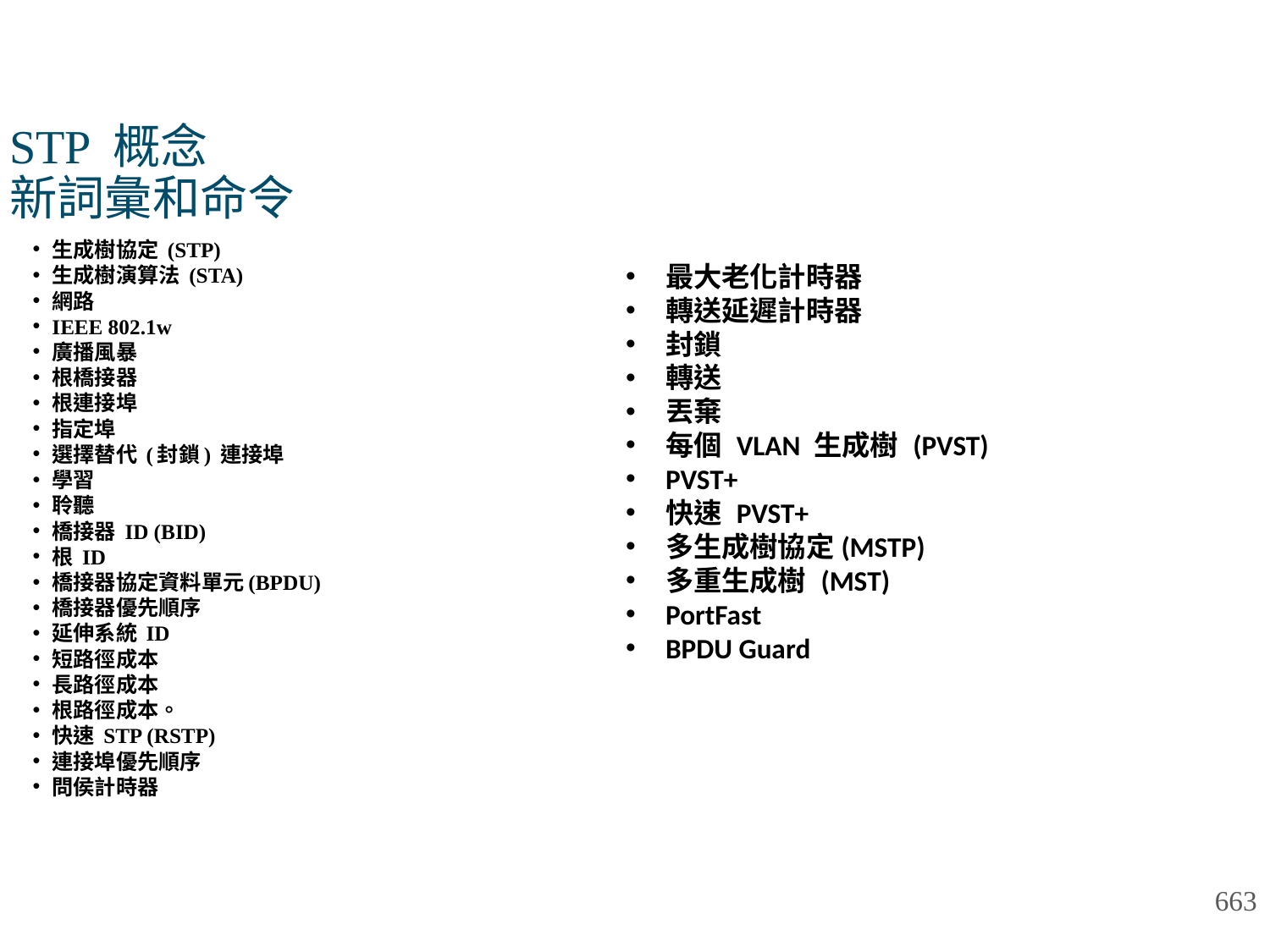

# STP 概念 新詞彙和命令
生成樹協定 (STP)
生成樹演算法 (STA)
網路
IEEE 802.1w
廣播風暴
根橋接器
根連接埠
指定埠
選擇替代 (封鎖) 連接埠
學習
聆聽
橋接器 ID (BID)
根 ID
橋接器協定資料單元(BPDU)
橋接器優先順序
延伸系統 ID
短路徑成本
長路徑成本
根路徑成本。
快速 STP (RSTP)
連接埠優先順序
問侯計時器

最大老化計時器
轉送延遲計時器
封鎖
轉送
丟棄
每個 VLAN 生成樹 (PVST)
PVST+
快速 PVST+
多生成樹協定(MSTP)
多重生成樹 (MST)
PortFast
BPDU Guard

663